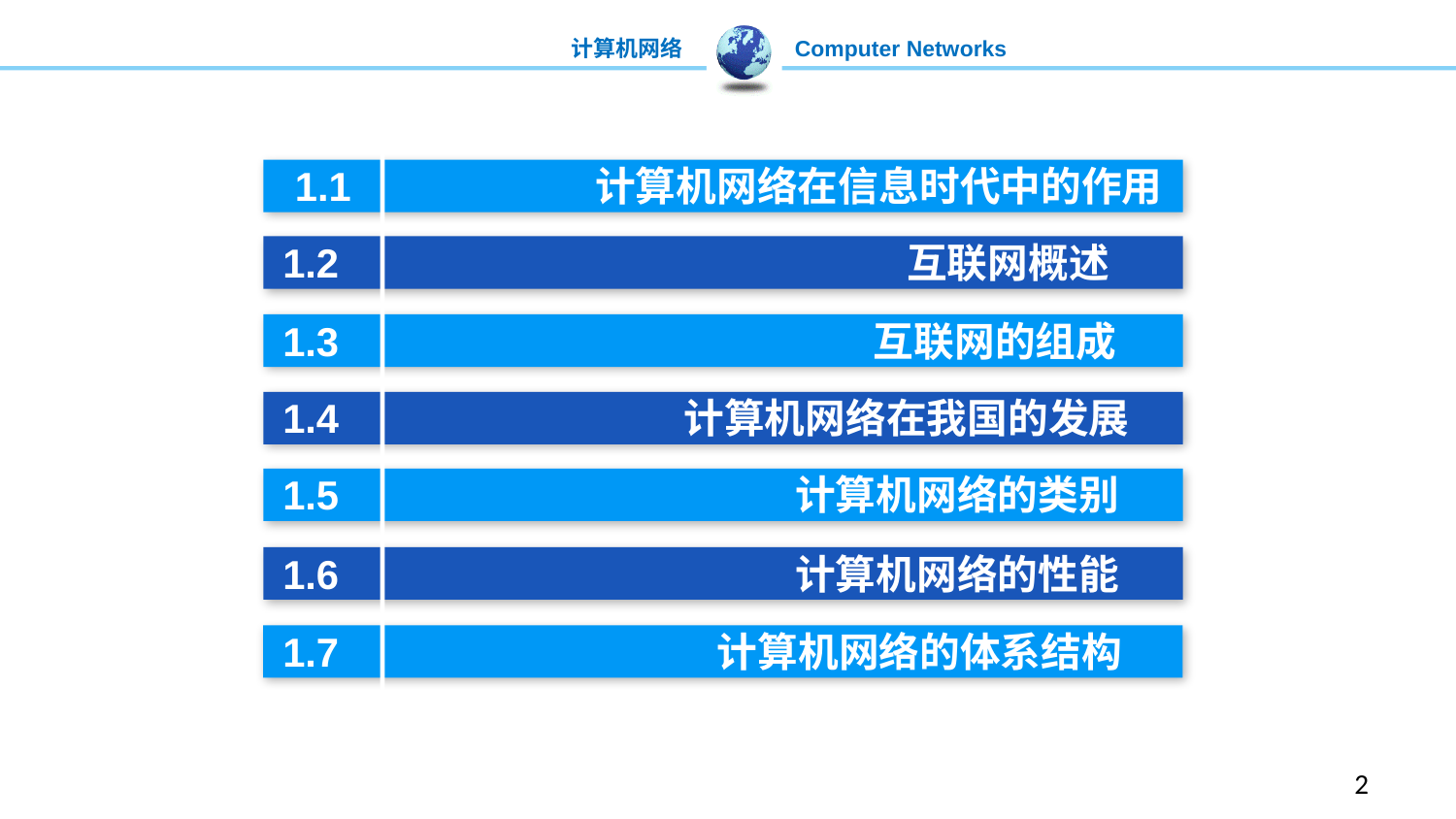

1.1                     计算机网络在信息时代中的作用

1.2                                                  互联网概述

1.3                                               互联网的组成

1.4                              计算机网络在我国的发展

1.5                                        计算机网络的类别

1.6                                        计算机网络的性能

1.7                                 计算机网络的体系结构

2